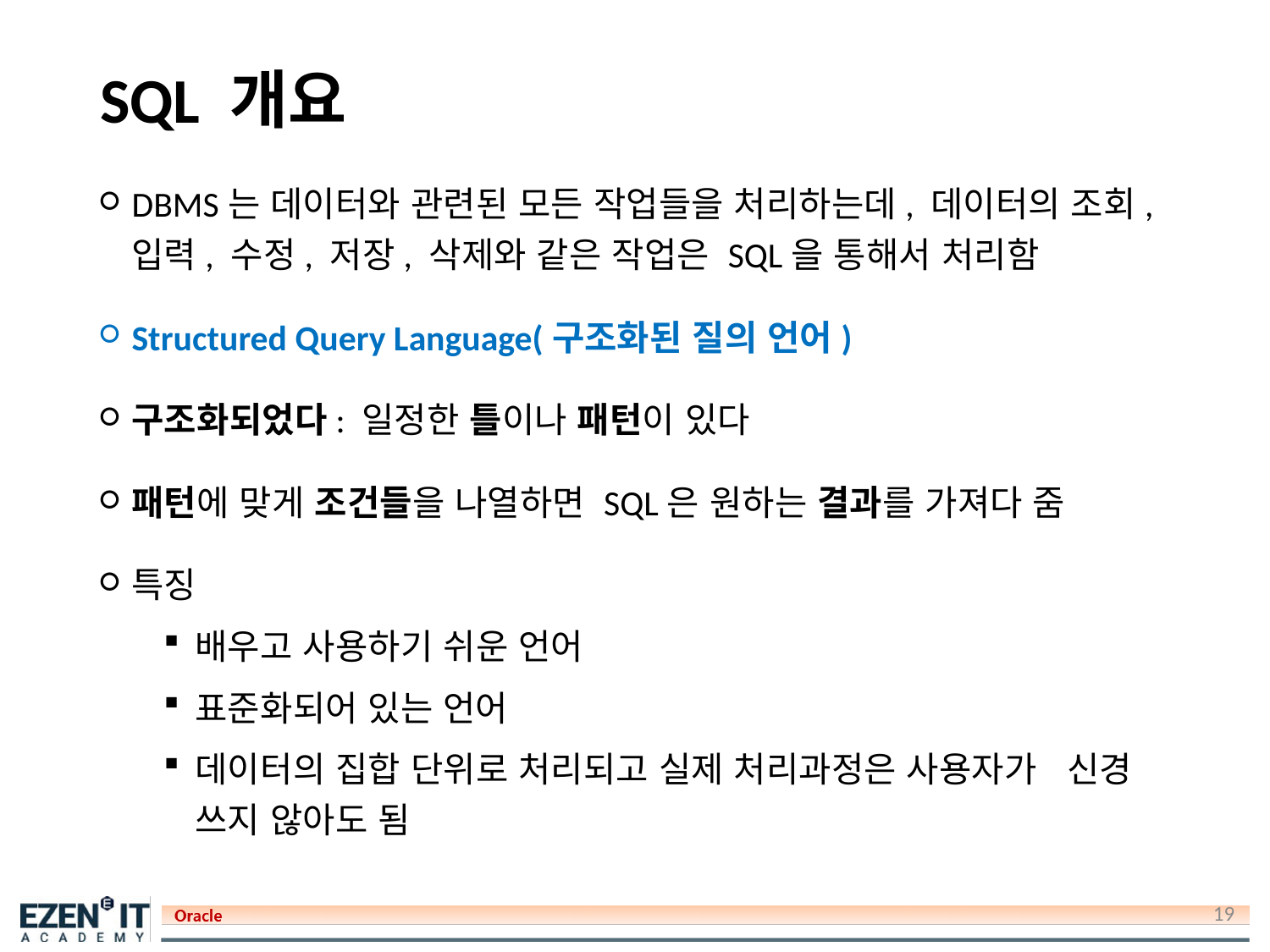

# SQL 개요
DBMS는 데이터와 관련된 모든 작업들을 처리하는데, 데이터의 조회, 입력, 수정, 저장, 삭제와 같은 작업은 SQL을 통해서 처리함
Structured Query Language(구조화된 질의 언어)
구조화되었다: 일정한 틀이나 패턴이 있다
패턴에 맞게 조건들을 나열하면 SQL은 원하는 결과를 가져다 줌
특징
배우고 사용하기 쉬운 언어
표준화되어 있는 언어
데이터의 집합 단위로 처리되고 실제 처리과정은 사용자가   신경 쓰지 않아도 됨
19